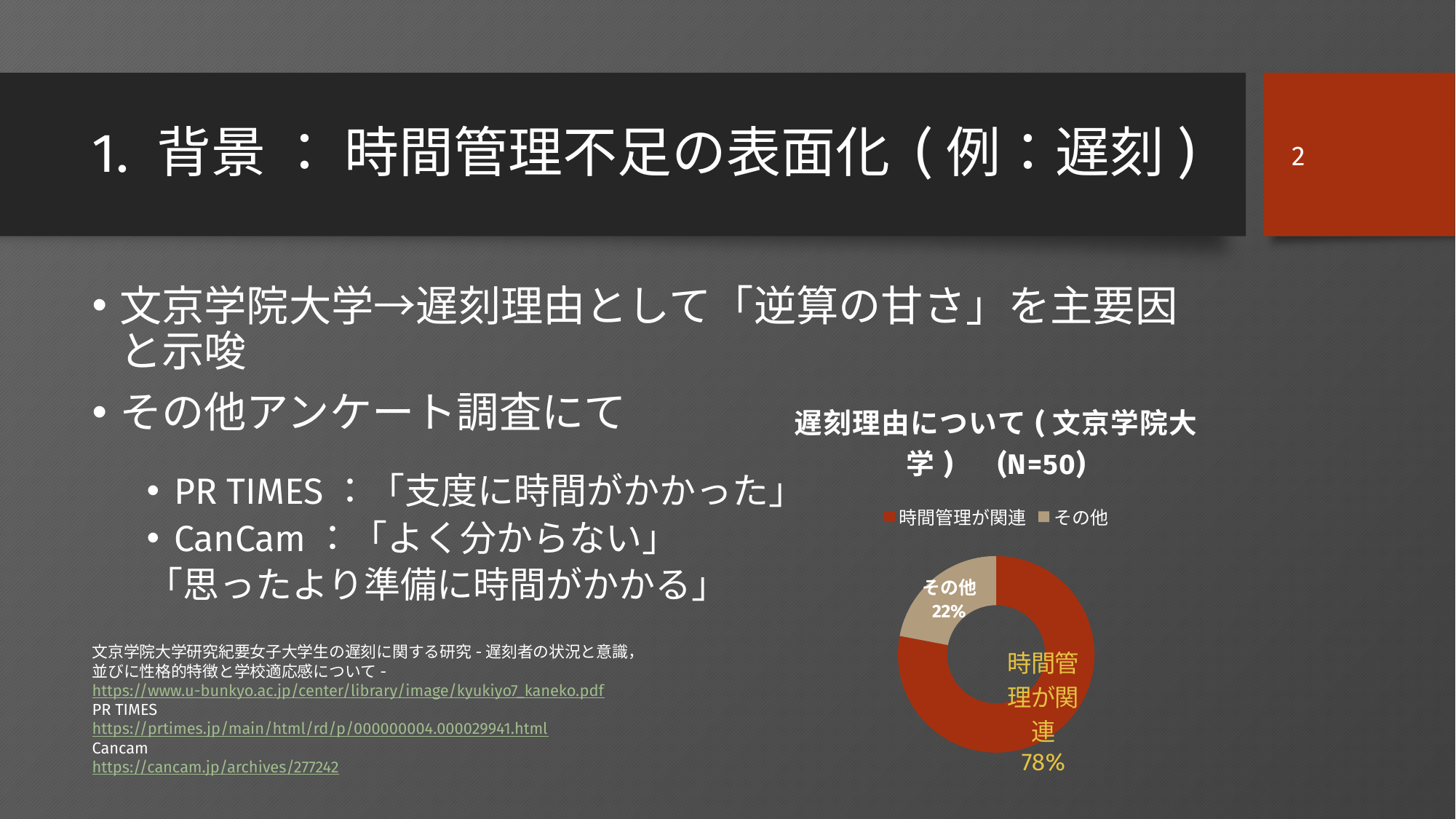

2
# 1. 背景 ： 時間管理不足の表面化 (例：遅刻)
文京学院大学→遅刻理由として「逆算の甘さ」を主要因と示唆
その他アンケート調査にて

PR TIMES：「支度に時間がかかった」
CanCam：「よく分からない」
「思ったより準備に時間がかかる」

### Chart:

| Category | 遅刻理由について(文京学院大学)　(N=50) |
|---|---|
| 時間管理が関連 | 39.0 |
| 第 2 四半期 | 0.0 |
| 第 3 四半期 | 0.0 |
| その他 | 11.0 |
文京学院大学研究紀要女子大学生の遅刻に関する研究-遅刻者の状況と意識，
並びに性格的特徴と学校適応感について-
https://www.u-bunkyo.ac.jp/center/library/image/kyukiyo7_kaneko.pdf
PR TIMES
https://prtimes.jp/main/html/rd/p/000000004.000029941.html
Cancam
https://cancam.jp/archives/277242